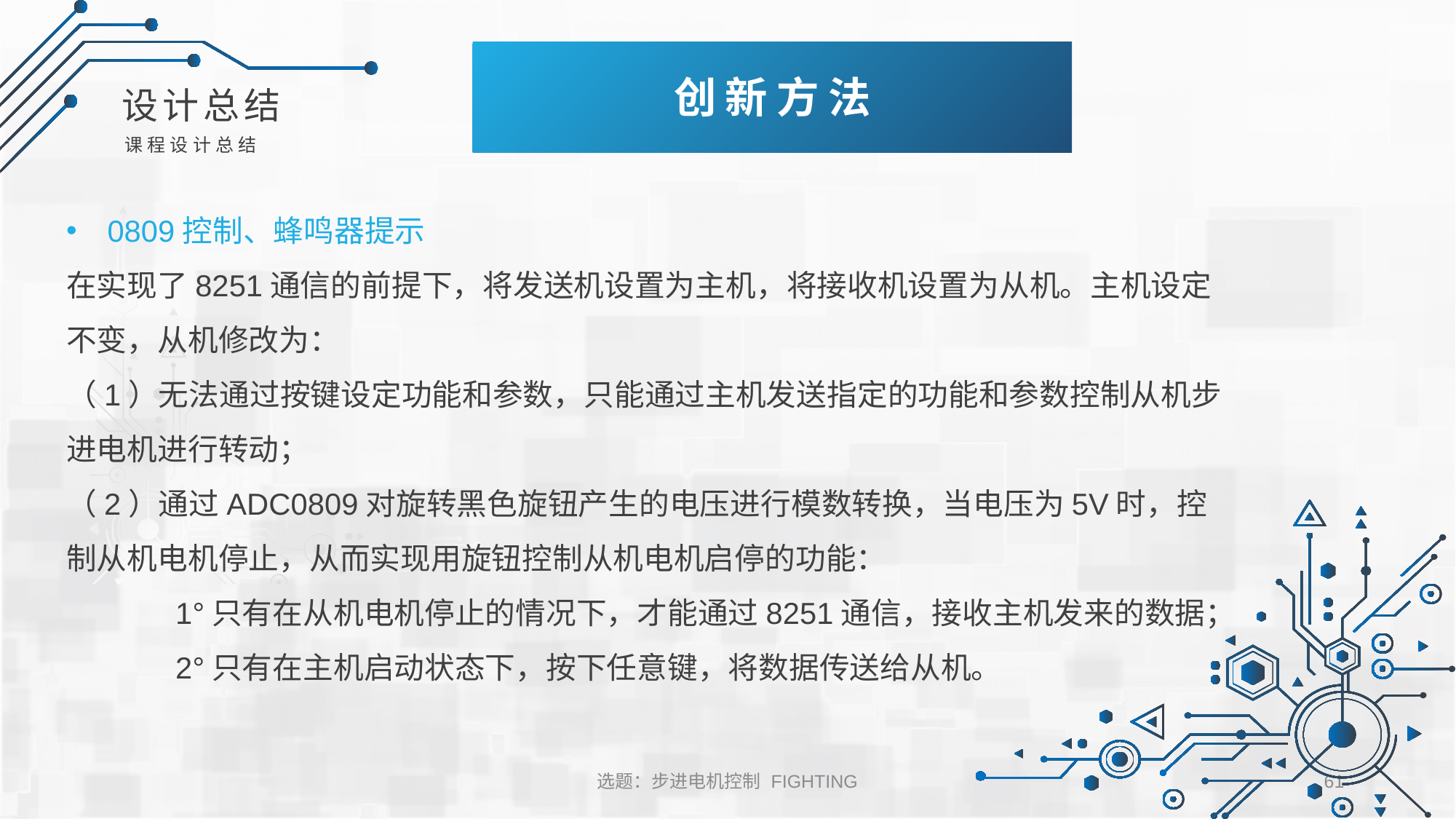

创新方法
序模块组成
设计总结
课程设计总结
0809控制、蜂鸣器提示
在实现了8251通信的前提下，将发送机设置为主机，将接收机设置为从机。主机设定不变，从机修改为：
（1）无法通过按键设定功能和参数，只能通过主机发送指定的功能和参数控制从机步进电机进行转动；
（2）通过ADC0809对旋转黑色旋钮产生的电压进行模数转换，当电压为5V时，控制从机电机停止，从而实现用旋钮控制从机电机启停的功能：
	1°只有在从机电机停止的情况下，才能通过8251通信，接收主机发来的数据；
	2°只有在主机启动状态下，按下任意键，将数据传送给从机。

选题：步进电机控制 FIGHTING
61